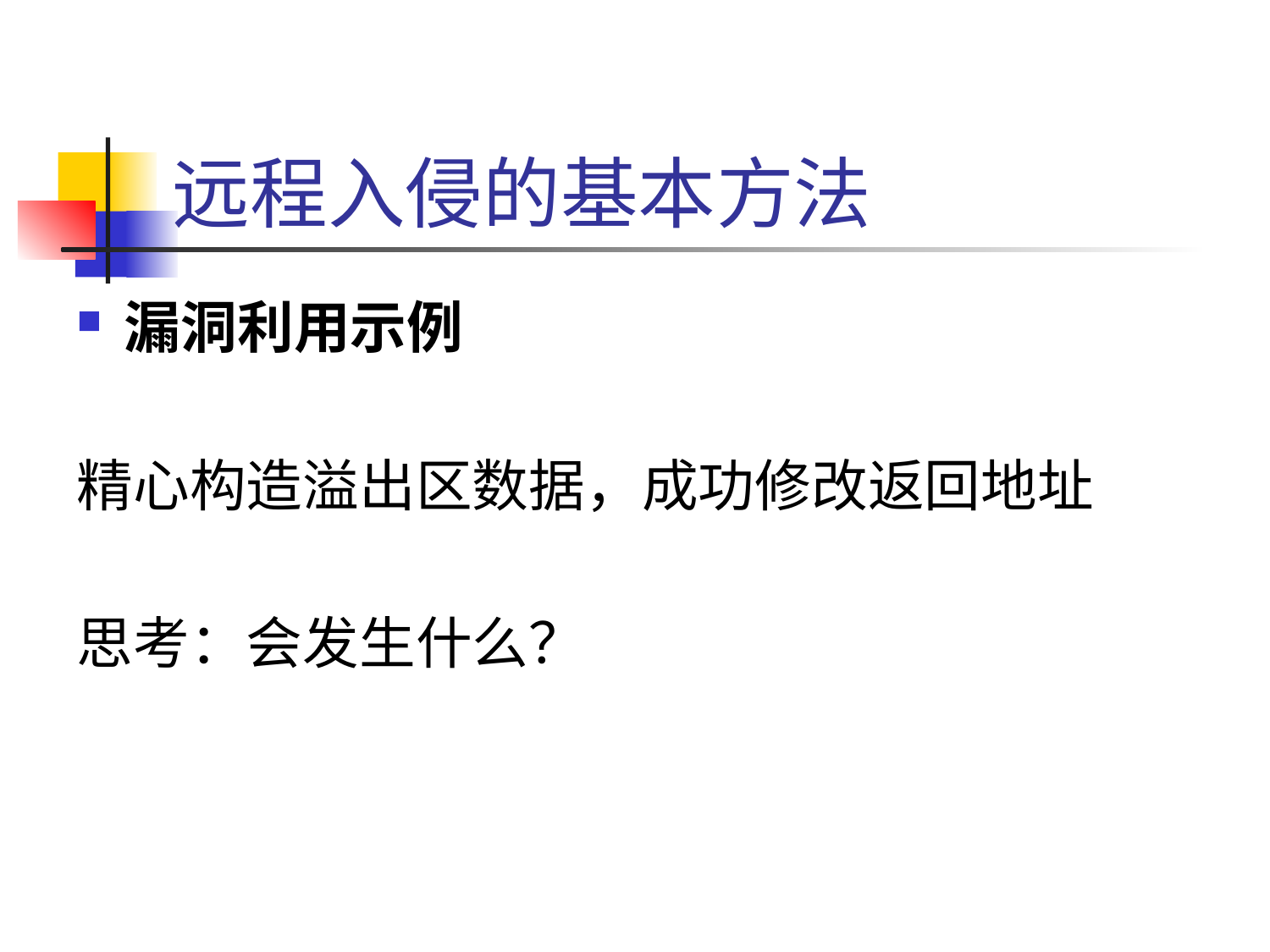

# 远程入侵的基本方法
漏洞利用示例

精心构造溢出区数据，成功修改返回地址

思考：会发生什么？